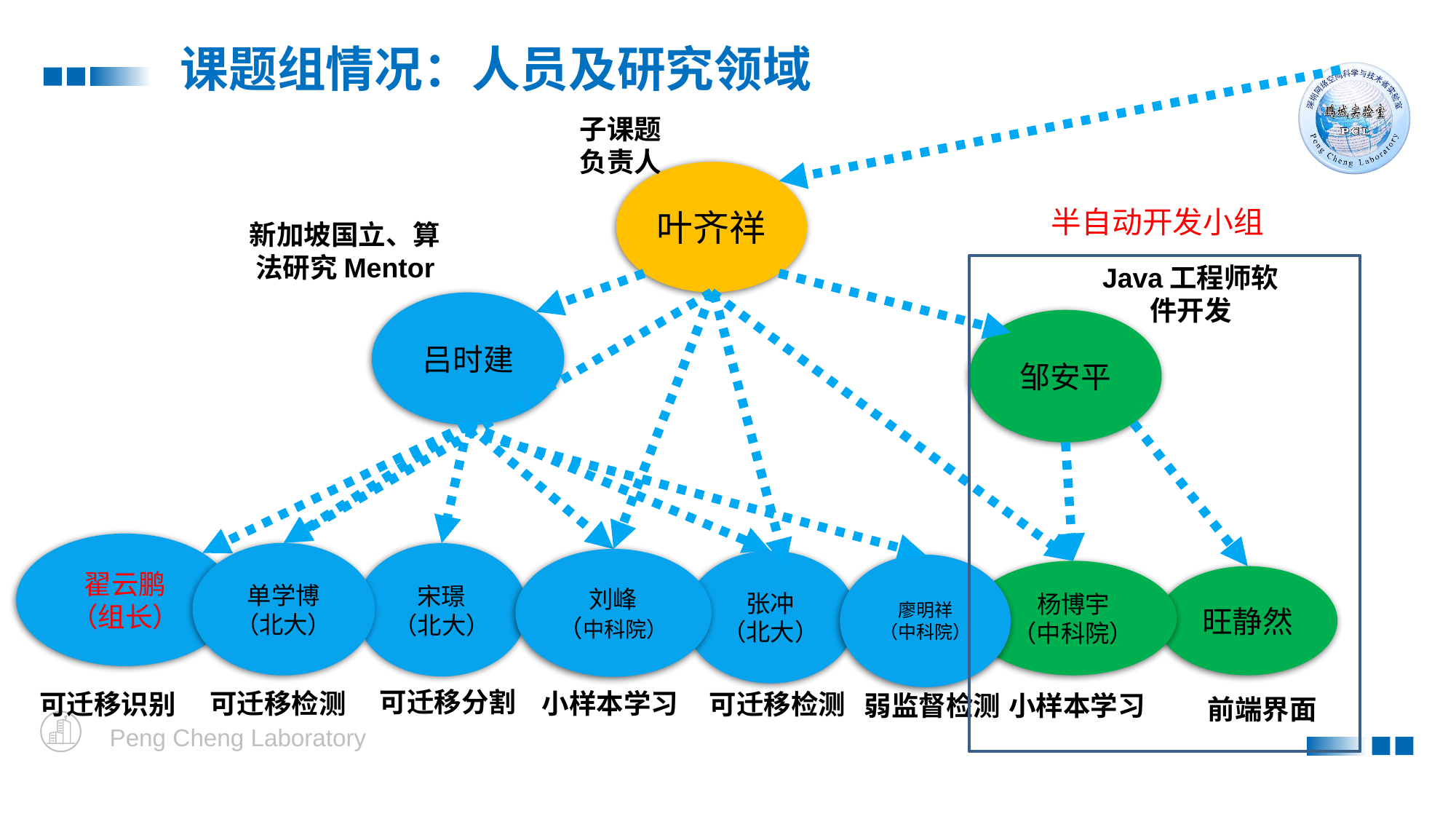

课题组情况：人员及研究领域
子课题
负责人
叶齐祥
半自动开发小组
新加坡国立、算法研究Mentor
Java工程师软件开发

吕时建
邹安平
翟云鹏
（组长）
单学博
（北大）
宋璟
（北大）
刘峰
（中科院）
张冲
（北大）
廖明祥
（中科院）
杨博宇
（中科院）
旺静然
可迁移分割
可迁移检测
小样本学习
可迁移识别
可迁移检测
小样本学习
弱监督检测
前端界面
6